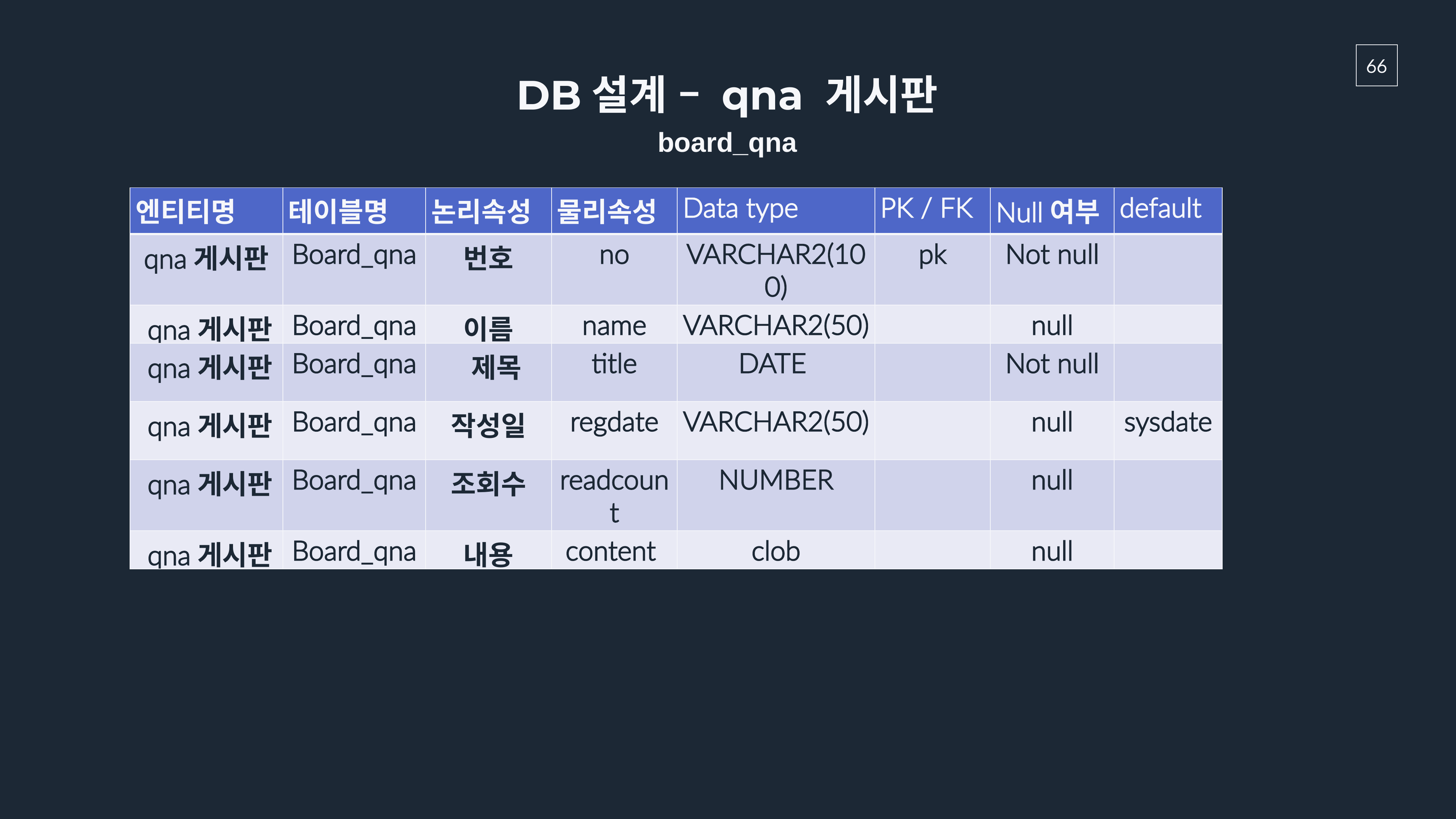

DB설계 – qna 게시판
board_qna
| 엔티티명 | 테이블명 | 논리속성 | 물리속성 | Data type | PK / FK | Null여부 | default |
| --- | --- | --- | --- | --- | --- | --- | --- |
| qna게시판 | Board\_qna | 번호 | no | VARCHAR2(100) | pk | Not null |  |
| qna게시판 | Board\_qna | 이름 | name | VARCHAR2(50) |  | null |  |
| qna게시판 | Board\_qna | 제목 | title | DATE |  | Not null |  |
| qna게시판 | Board\_qna | 작성일 | regdate | VARCHAR2(50) |  | null | sysdate |
| qna게시판 | Board\_qna | 조회수 | readcount | NUMBER |  | null |  |
| qna게시판 | Board\_qna | 내용 | content | clob |  | null |  |